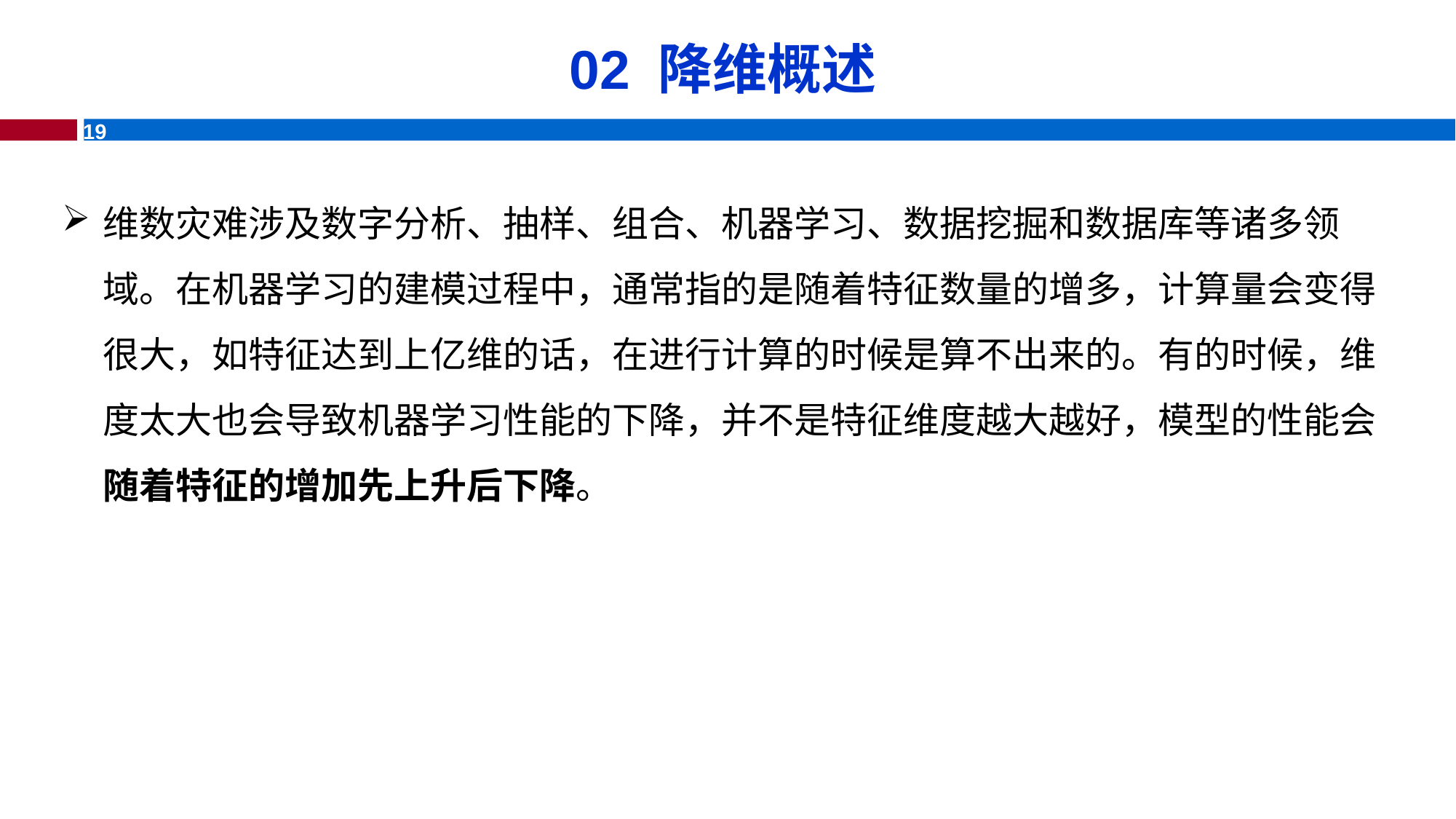

# 02 降维概述
维数灾难涉及数字分析、抽样、组合、机器学习、数据挖掘和数据库等诸多领域。在机器学习的建模过程中，通常指的是随着特征数量的增多，计算量会变得很大，如特征达到上亿维的话，在进行计算的时候是算不出来的。有的时候，维度太大也会导致机器学习性能的下降，并不是特征维度越大越好，模型的性能会随着特征的增加先上升后下降。